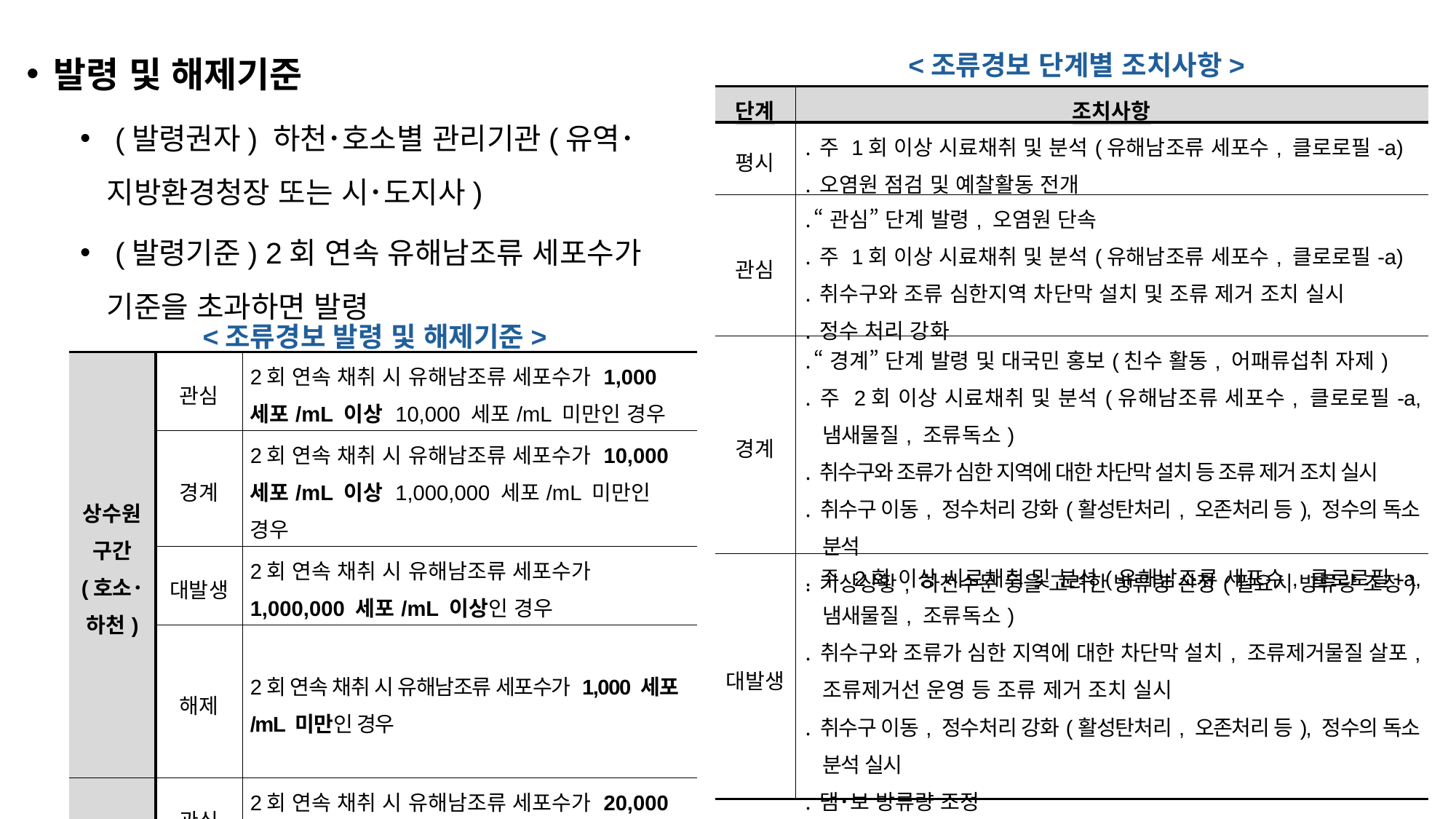

발령 및 해제기준
 (발령권자) 하천･호소별 관리기관(유역･지방환경청장 또는 시･도지사)
 (발령기준) 2회 연속 유해남조류 세포수가 기준을 초과하면 발령

<조류경보 단계별 조치사항>
| 단계 | 조치사항 |
| --- | --- |
| 평시 | ․주 1회 이상 시료채취 및 분석(유해남조류 세포수, 클로로필-a) ․오염원 점검 및 예찰활동 전개 |
| 관심 | ․“관심” 단계 발령, 오염원 단속 ․주 1회 이상 시료채취 및 분석(유해남조류 세포수, 클로로필-a) ․취수구와 조류 심한지역 차단막 설치 및 조류 제거 조치 실시 ․정수 처리 강화 |
| 경계 | ․“경계” 단계 발령 및 대국민 홍보(친수 활동, 어패류섭취 자제) ․주 2회 이상 시료채취 및 분석(유해남조류 세포수, 클로로필-a, 냄새물질, 조류독소) ․취수구와 조류가 심한 지역에 대한 차단막 설치 등 조류 제거 조치 실시 ․취수구 이동, 정수처리 강화(활성탄처리, 오존처리 등), 정수의 독소 분석 ․기상상황, 하천수문 등을 고려한 방류량 산정(필요시 방류량 조정) |
| 대발생 | ․주 2회 이상 시료채취 및 분석(유해남조류 세포수, 클로로필-a, 냄새물질, 조류독소) ․취수구와 조류가 심한 지역에 대한 차단막 설치, 조류제거물질 살포, 조류제거선 운영 등 조류 제거 조치 실시 ․취수구 이동, 정수처리 강화(활성탄처리, 오존처리 등), 정수의 독소 분석 실시 ․댐･보 방류량 조정 |
<조류경보 발령 및 해제기준>
| 상수원 구간 (호소･하천) | 관심 | 2회 연속 채취 시 유해남조류 세포수가 1,000 세포/mL 이상 10,000 세포/mL 미만인 경우 |
| --- | --- | --- |
|  | 경계 | 2회 연속 채취 시 유해남조류 세포수가 10,000 세포/mL 이상 1,000,000 세포/mL 미만인 경우 |
|  | 대발생 | 2회 연속 채취 시 유해남조류 세포수가 1,000,000 세포/mL 이상인 경우 |
|  | 해제 | 2회 연속 채취 시 유해남조류 세포수가 1,000 세포/mL 미만인 경우 |
| 친수 활동 구간 | 관심 | 2회 연속 채취 시 유해남조류 세포수가 20,000 세포/mL 이상 100,000 세포/mL 미만인 경우 |
|  | 경계 | 2회 연속 채취 시 유해남조류 세포수가 100,000 세포/mL 이상인 경우 |
|  | 해제 | 2회 연속 채취 시 유해남조류 세포수가 20,000 세포/mL 미만인 경우 |